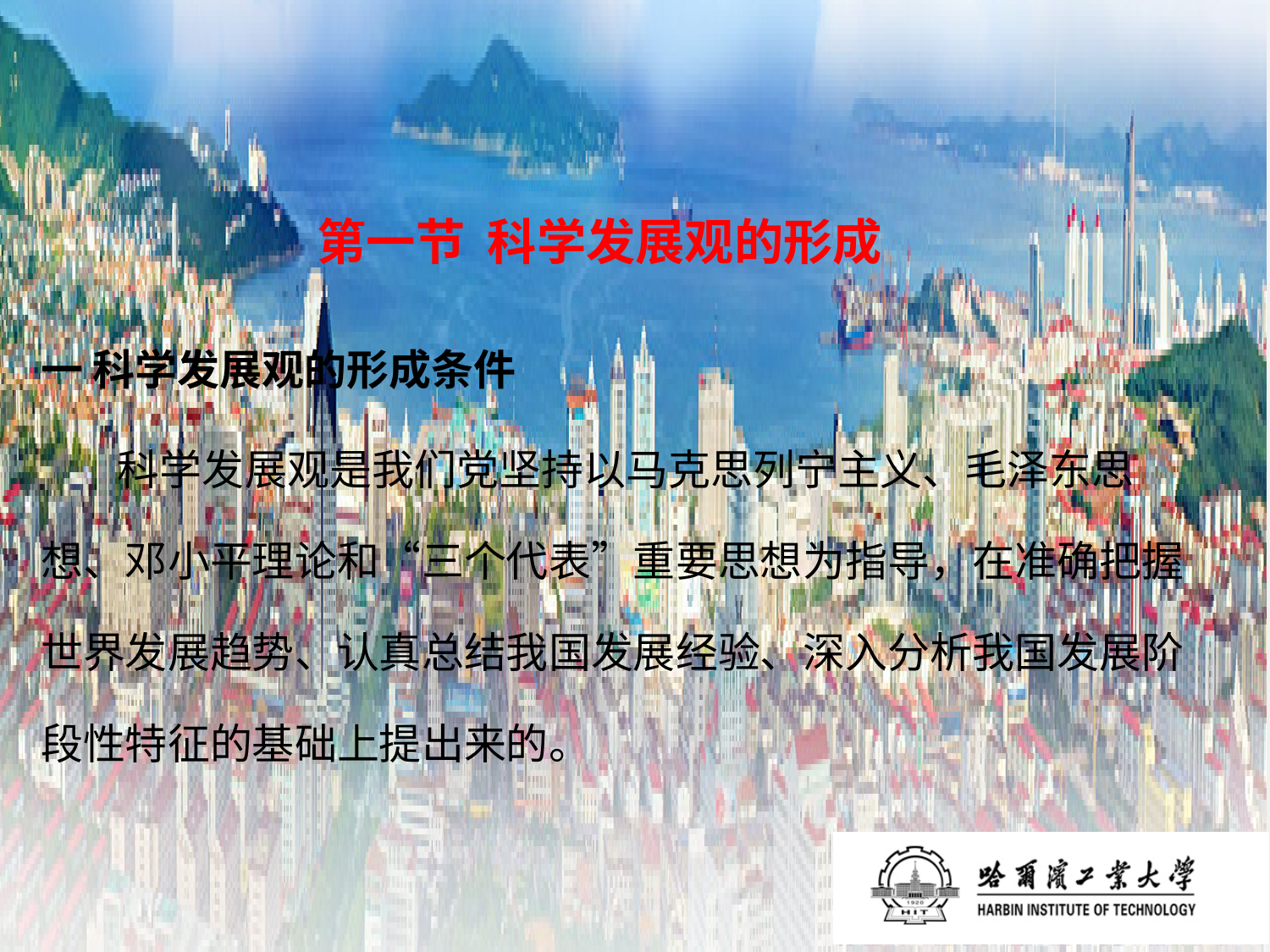

# 第一节  科学发展观的形成
一 科学发展观的形成条件
       科学发展观是我们党坚持以马克思列宁主义、毛泽东思想、邓小平理论和“三个代表”重要思想为指导，在准确把握世界发展趋势、认真总结我国发展经验、深入分析我国发展阶段性特征的基础上提出来的。